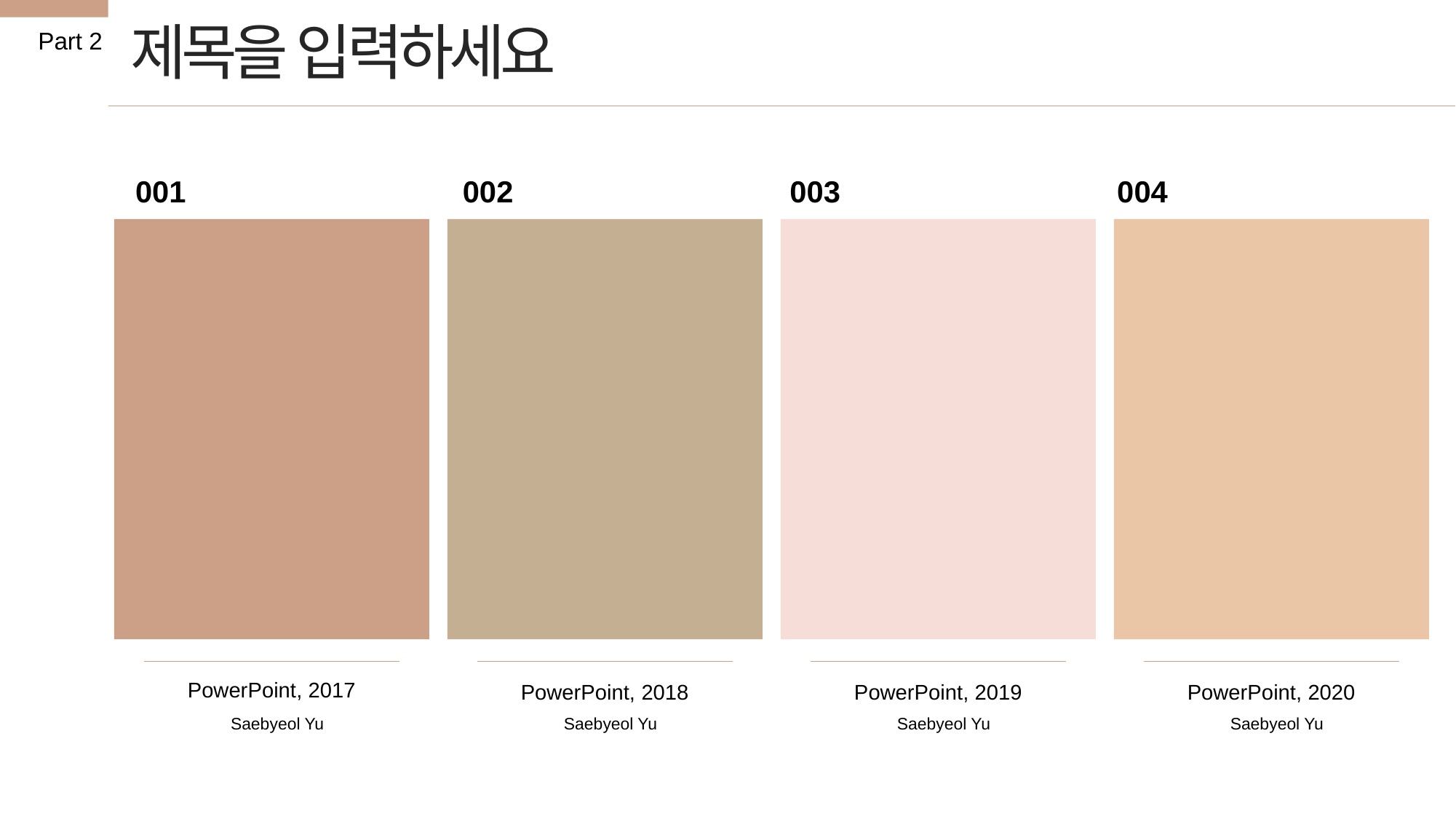

제목을 입력하세요
Part 2
001
002
003
004

PowerPoint, 2017
Saebyeol Yu
PowerPoint, 2018
Saebyeol Yu
PowerPoint, 2019
Saebyeol Yu
PowerPoint, 2020
Saebyeol Yu